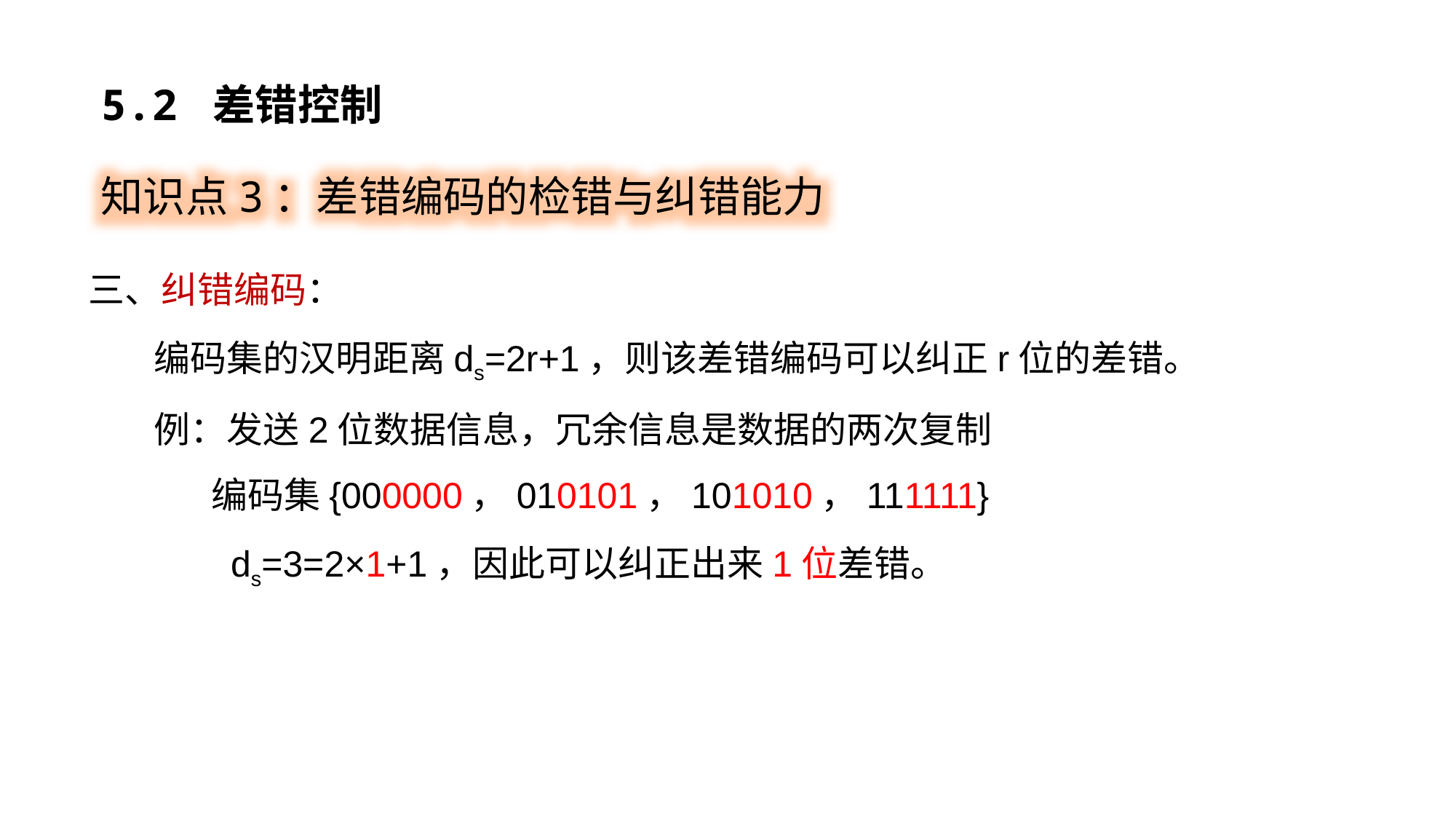

5.2 差错控制
知识点3：差错编码的检错与纠错能力
三、纠错编码：
       编码集的汉明距离ds=2r+1，则该差错编码可以纠正r位的差错。
       例：发送2位数据信息，冗余信息是数据的两次复制
              编码集{000000，010101，101010，111111}
              ds=3=2×1+1，因此可以纠正出来1位差错。